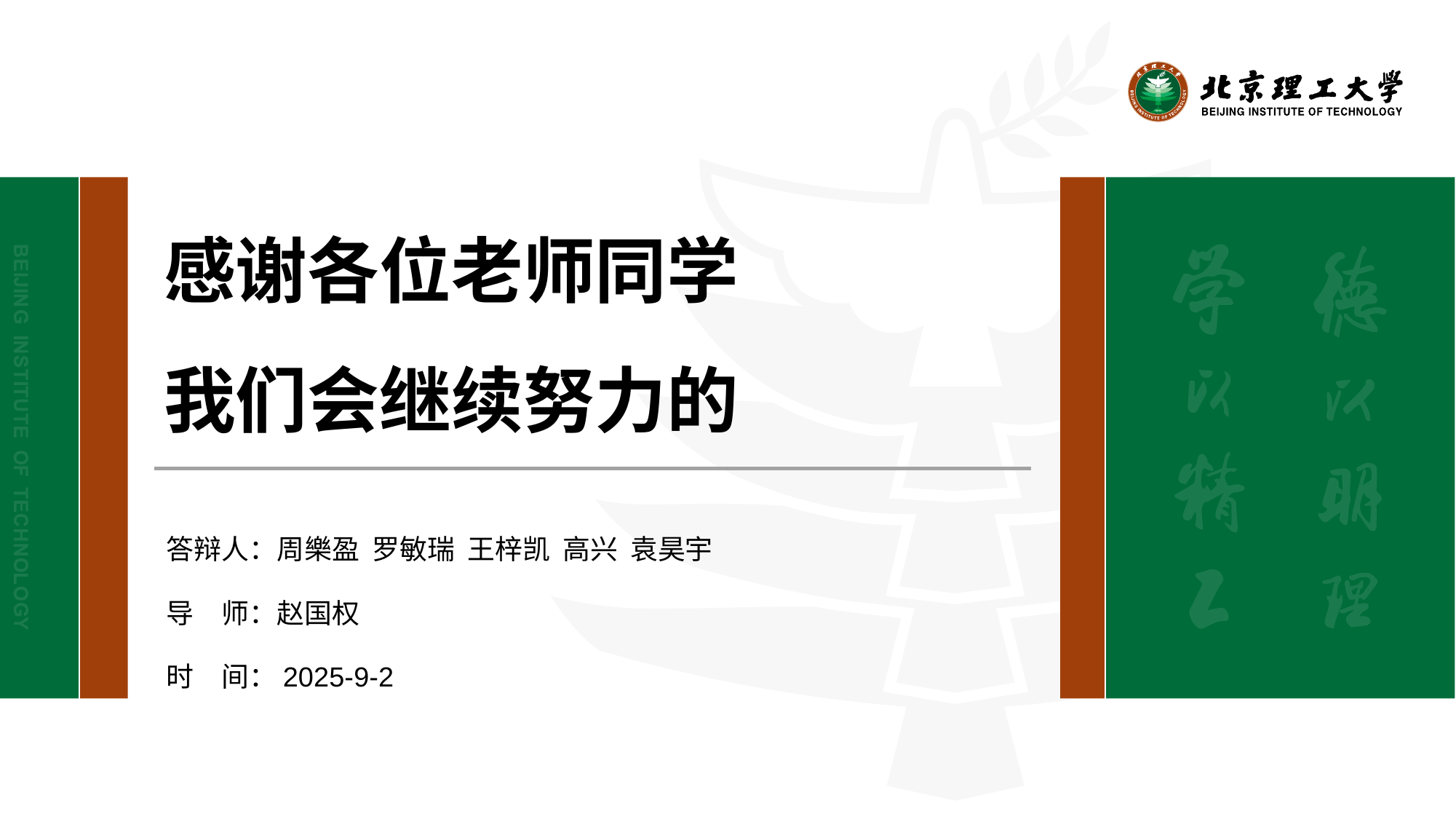

感谢各位老师同学
我们会继续努力的
答辩人：周樂盈  罗敏瑞  王梓凯  高兴  袁昊宇
导　师：赵国权
时　间：2025-9-2